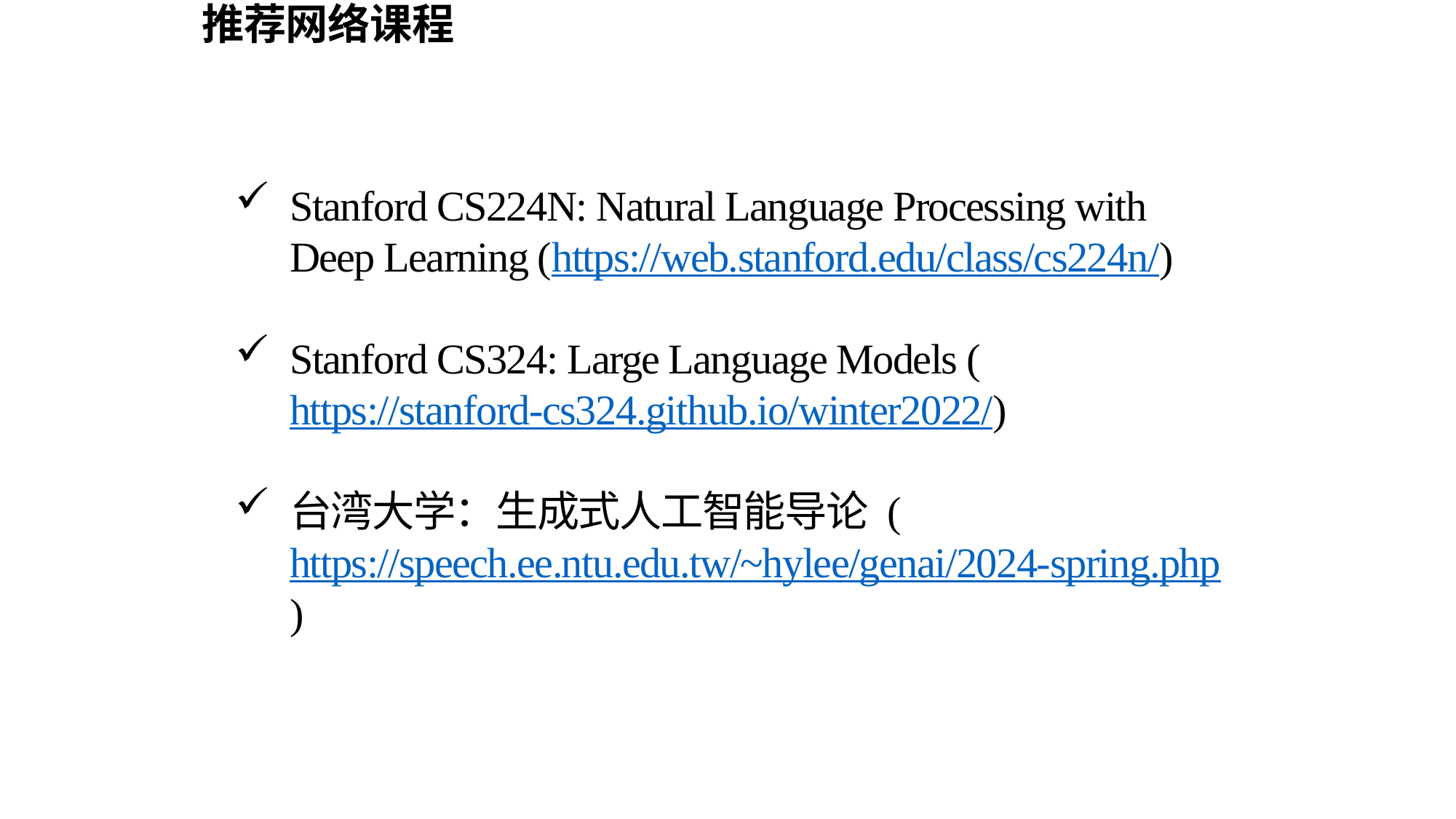

# 推荐网络课程
Stanford CS224N: Natural Language Processing with Deep Learning (https://web.stanford.edu/class/cs224n/)

Stanford CS324: Large Language Models (https://stanford-cs324.github.io/winter2022/)

台湾大学：生成式人工智能导论 (https://speech.ee.ntu.edu.tw/~hylee/genai/2024-spring.php)